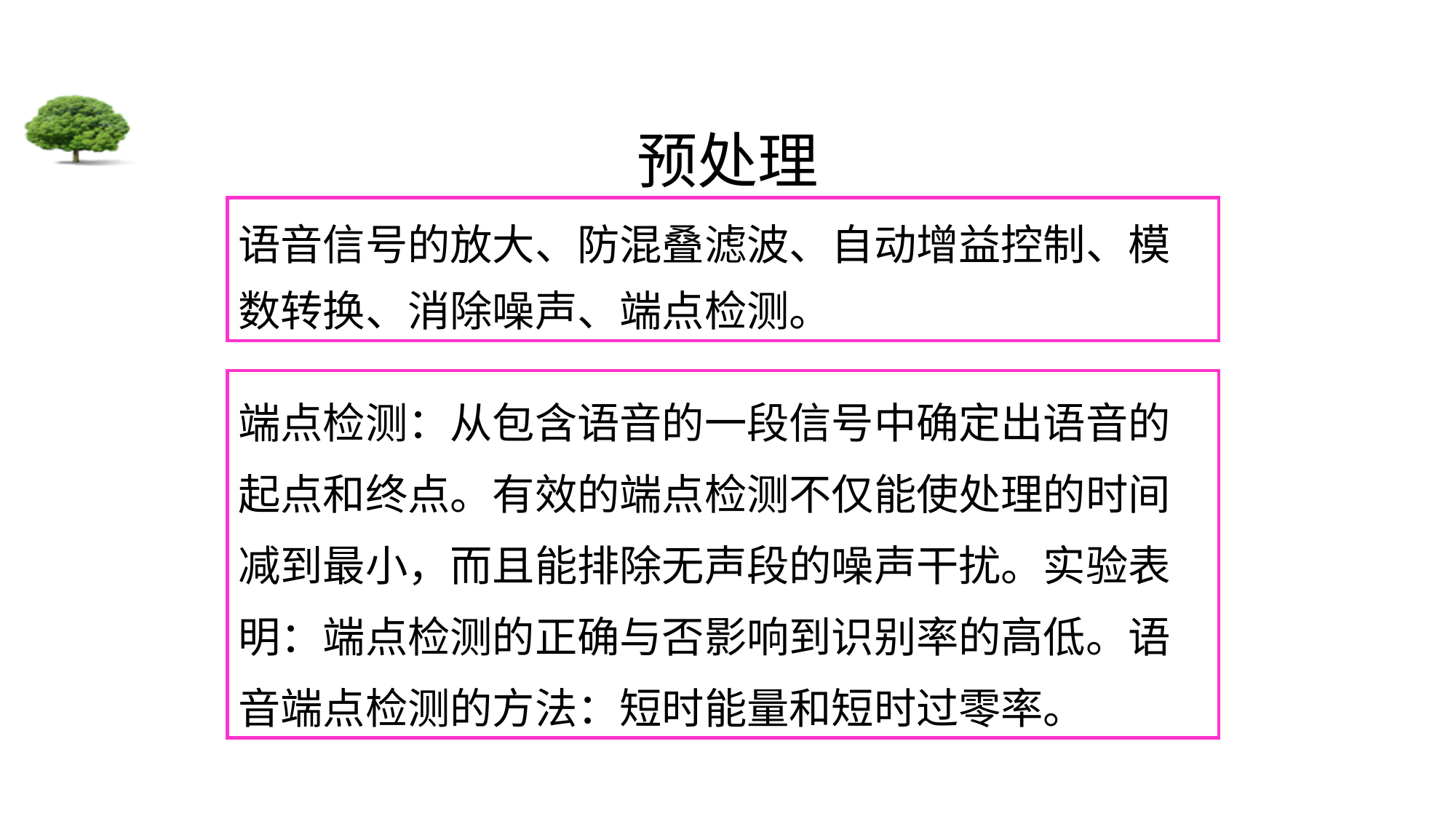

# 预处理
语音信号的放大、防混叠滤波、自动增益控制、模数转换、消除噪声、端点检测。
端点检测：从包含语音的一段信号中确定出语音的起点和终点。有效的端点检测不仅能使处理的时间减到最小，而且能排除无声段的噪声干扰。实验表明：端点检测的正确与否影响到识别率的高低。语音端点检测的方法：短时能量和短时过零率。